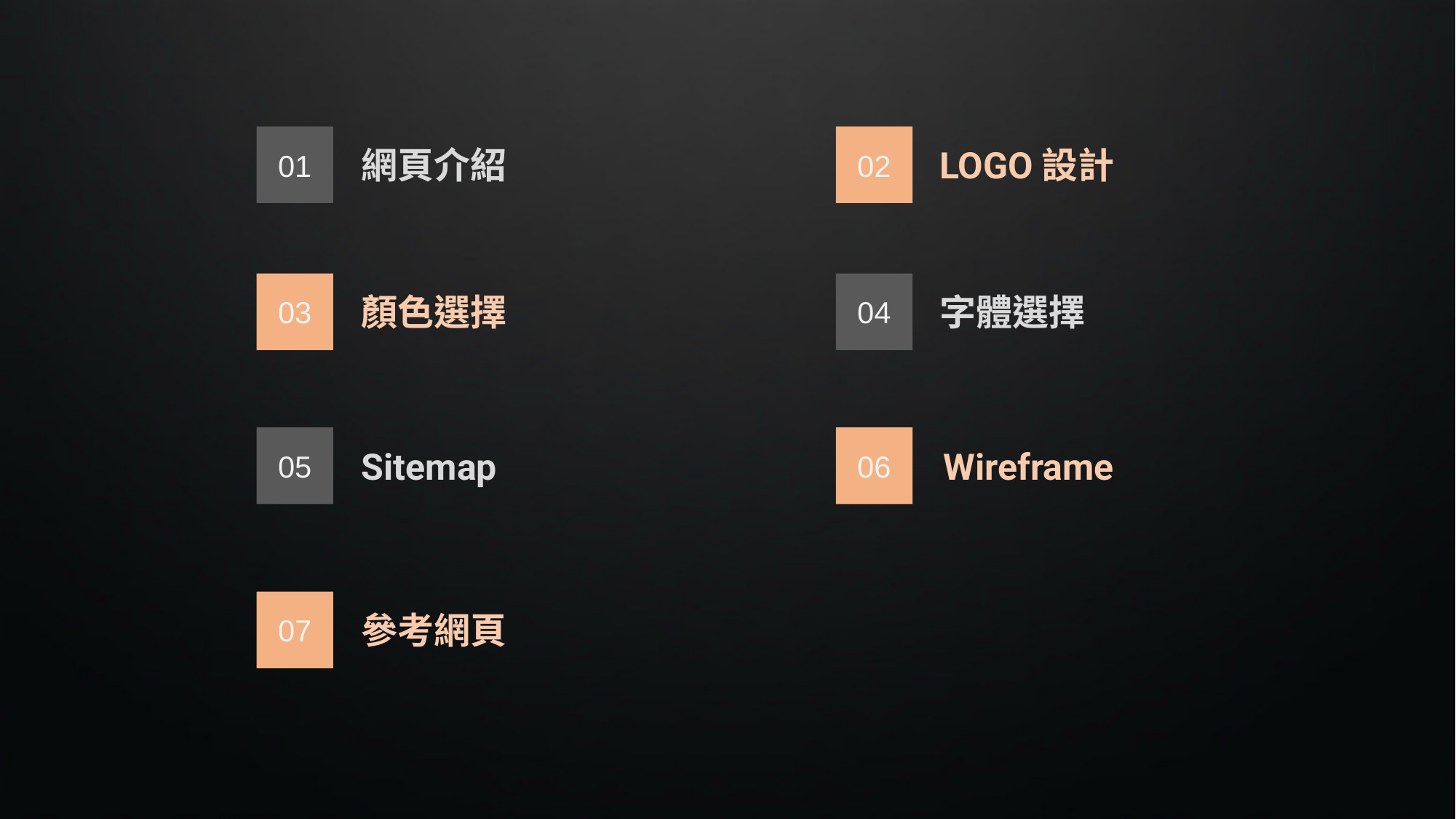

02
01
網頁介紹
LOGO設計
04
03
顏色選擇
字體選擇
05
06
Sitemap
Wireframe
07
參考網頁